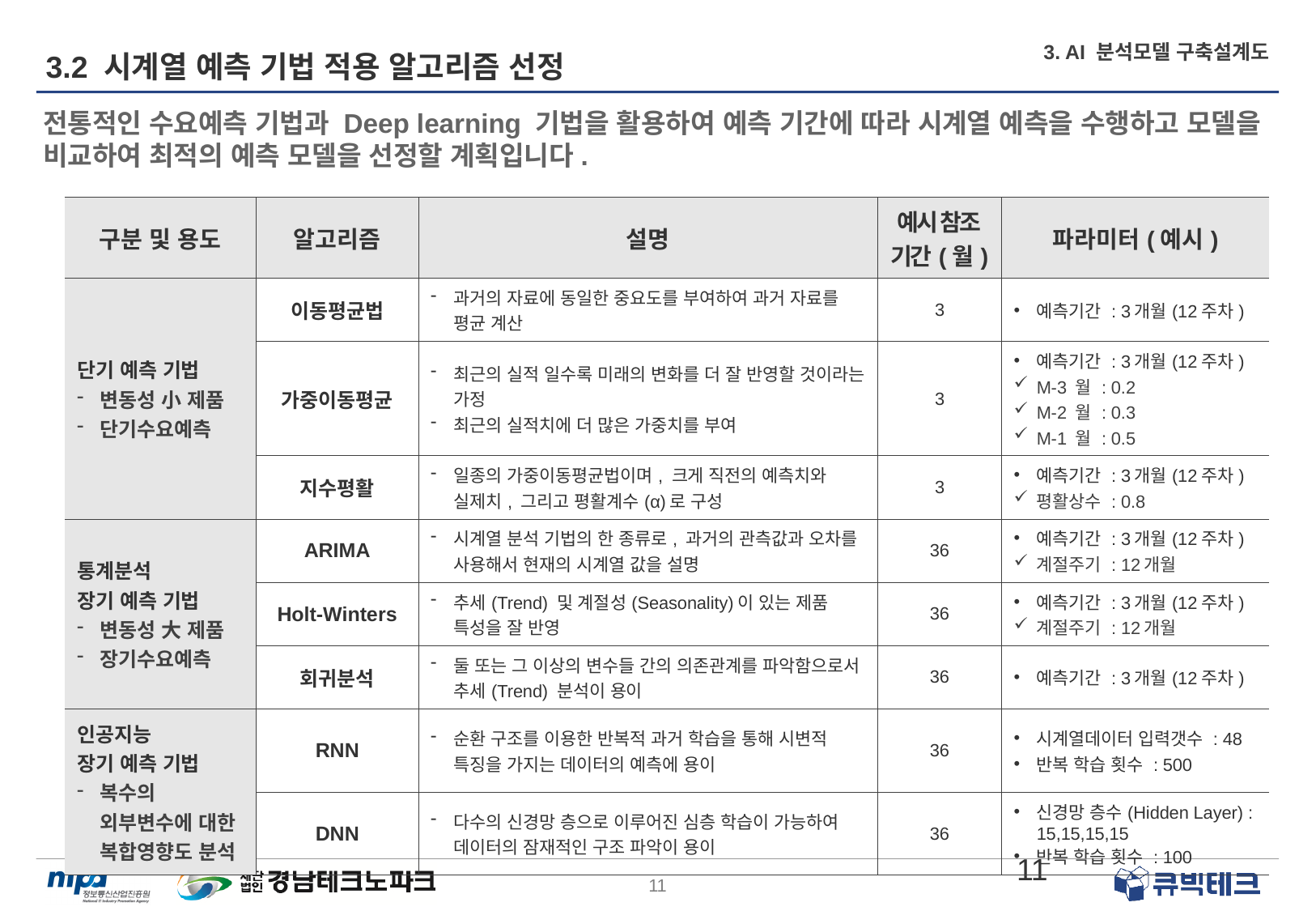

# 3.2 시계열 예측 기법 적용 알고리즘 선정
3. AI 분석모델 구축설계도

전통적인 수요예측 기법과 Deep learning 기법을 활용하여 예측 기간에 따라 시계열 예측을 수행하고 모델을 비교하여 최적의 예측 모델을 선정할 계획입니다.
| 구분 및 용도 | 알고리즘 | 설명 | 예시 참조 기간(월) | 파라미터(예시) |
| --- | --- | --- | --- | --- |
| 단기 예측 기법 변동성 小 제품 단기수요예측 | 이동평균법 | 과거의 자료에 동일한 중요도를 부여하여 과거 자료를 평균 계산 | 3 | 예측기간 : 3개월(12주차) |
|  | 가중이동평균 | 최근의 실적 일수록 미래의 변화를 더 잘 반영할 것이라는 가정 최근의 실적치에 더 많은 가중치를 부여 | 3 | 예측기간 : 3개월(12주차) M-3 월 : 0.2 M-2 월 : 0.3 M-1 월 : 0.5 |
|  | 지수평활 | 일종의 가중이동평균법이며, 크게 직전의 예측치와 실제치, 그리고 평활계수(α)로 구성 | 3 | 예측기간 : 3개월(12주차) 평활상수 : 0.8 |
| 통계분석 장기 예측 기법 변동성 大 제품 장기수요예측 | ARIMA | 시계열 분석 기법의 한 종류로, 과거의 관측값과 오차를 사용해서 현재의 시계열 값을 설명 | 36 | 예측기간 : 3개월(12주차) 계절주기 : 12개월 |
|  | Holt-Winters | 추세(Trend) 및 계절성(Seasonality)이 있는 제품 특성을 잘 반영 | 36 | 예측기간 : 3개월(12주차) 계절주기 : 12개월 |
|  | 회귀분석 | 둘 또는 그 이상의 변수들 간의 의존관계를 파악함으로서 추세(Trend) 분석이 용이 | 36 | 예측기간 : 3개월(12주차) |
| 인공지능 장기 예측 기법 복수의 외부변수에 대한 복합영향도 분석 | RNN | 순환 구조를 이용한 반복적 과거 학습을 통해 시변적 특징을 가지는 데이터의 예측에 용이 | 36 | 시계열데이터 입력갯수 : 48 반복 학습 횟수 : 500 |
|  | DNN | 다수의 신경망 층으로 이루어진 심층 학습이 가능하여 데이터의 잠재적인 구조 파악이 용이 | 36 | 신경망 층수(Hidden Layer) : 15,15,15,15 반복 학습 횟수 : 100 |
11